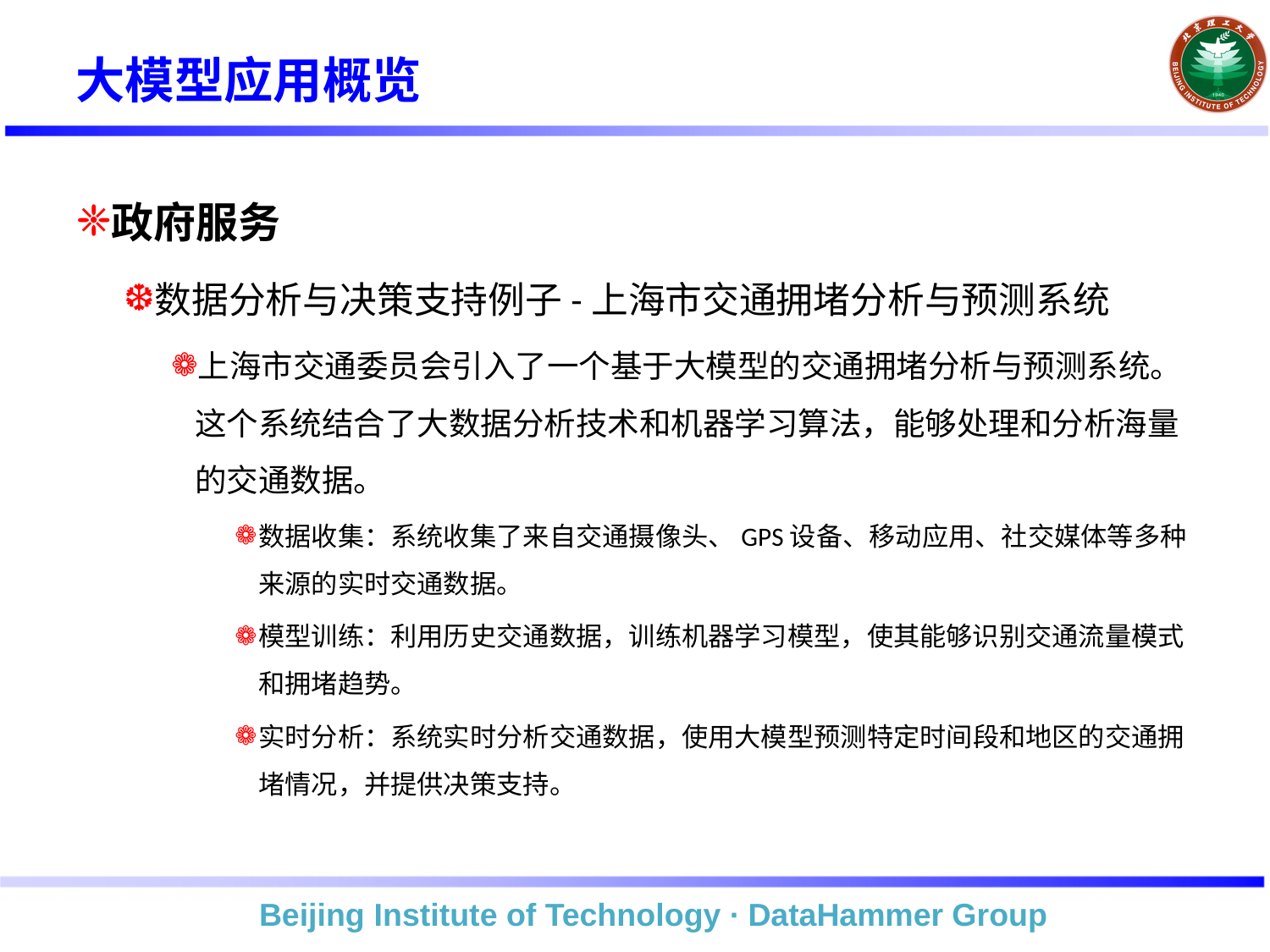

# 大模型应用概览
政府服务
数据分析与决策支持例子-上海市交通拥堵分析与预测系统
上海市交通委员会引入了一个基于大模型的交通拥堵分析与预测系统。这个系统结合了大数据分析技术和机器学习算法，能够处理和分析海量的交通数据。
数据收集：系统收集了来自交通摄像头、GPS设备、移动应用、社交媒体等多种来源的实时交通数据。
模型训练：利用历史交通数据，训练机器学习模型，使其能够识别交通流量模式和拥堵趋势。
实时分析：系统实时分析交通数据，使用大模型预测特定时间段和地区的交通拥堵情况，并提供决策支持。